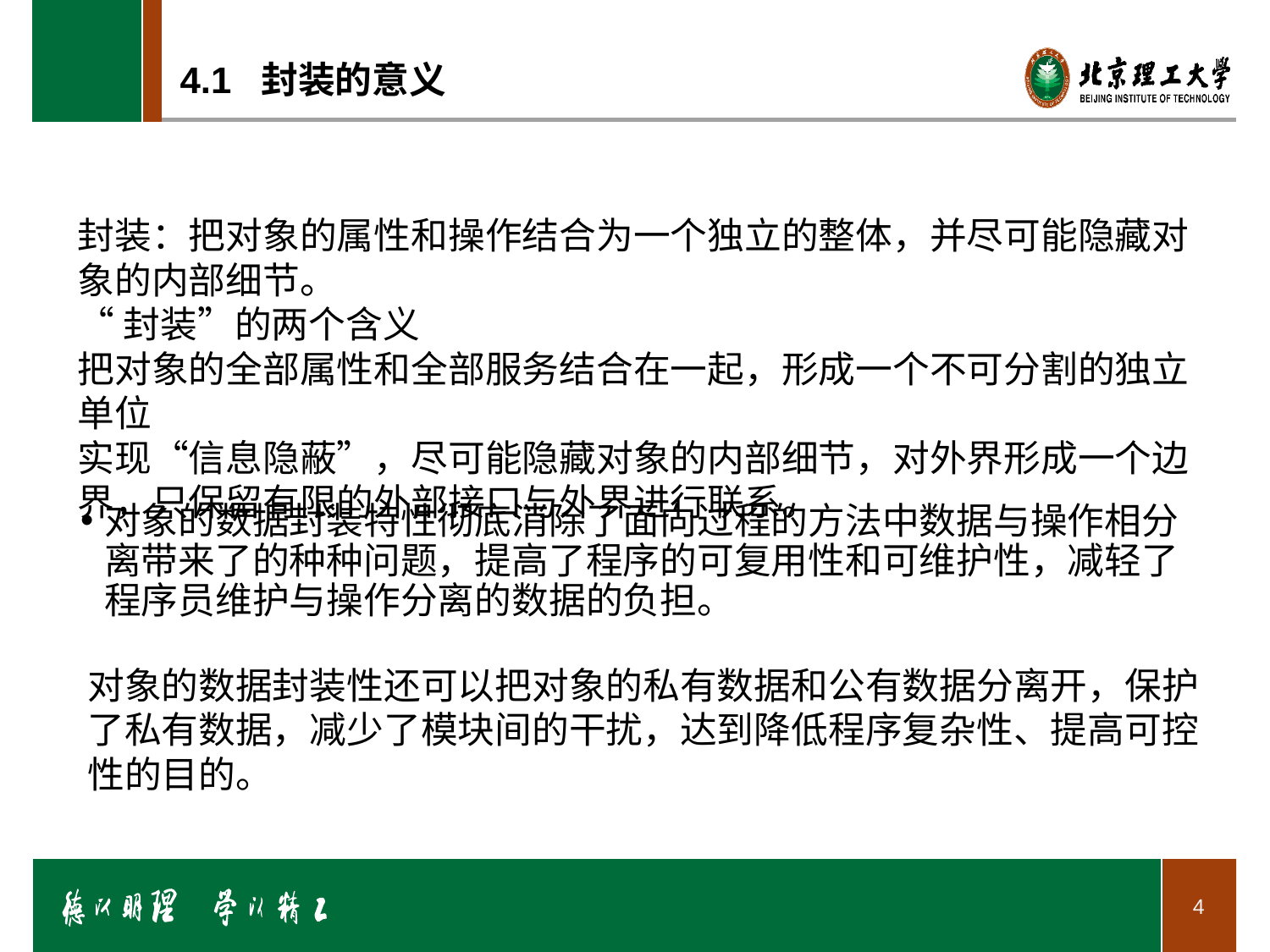

# 4.1  封装的意义
封装：把对象的属性和操作结合为一个独立的整体，并尽可能隐藏对象的内部细节。
“封装”的两个含义
把对象的全部属性和全部服务结合在一起，形成一个不可分割的独立单位
实现“信息隐蔽”，尽可能隐藏对象的内部细节，对外界形成一个边界，只保留有限的外部接口与外界进行联系。

对象的数据封装特性彻底消除了面向过程的方法中数据与操作相分离带来了的种种问题，提高了程序的可复用性和可维护性，减轻了程序员维护与操作分离的数据的负担。
对象的数据封装性还可以把对象的私有数据和公有数据分离开，保护了私有数据，减少了模块间的干扰，达到降低程序复杂性、提高可控性的目的。